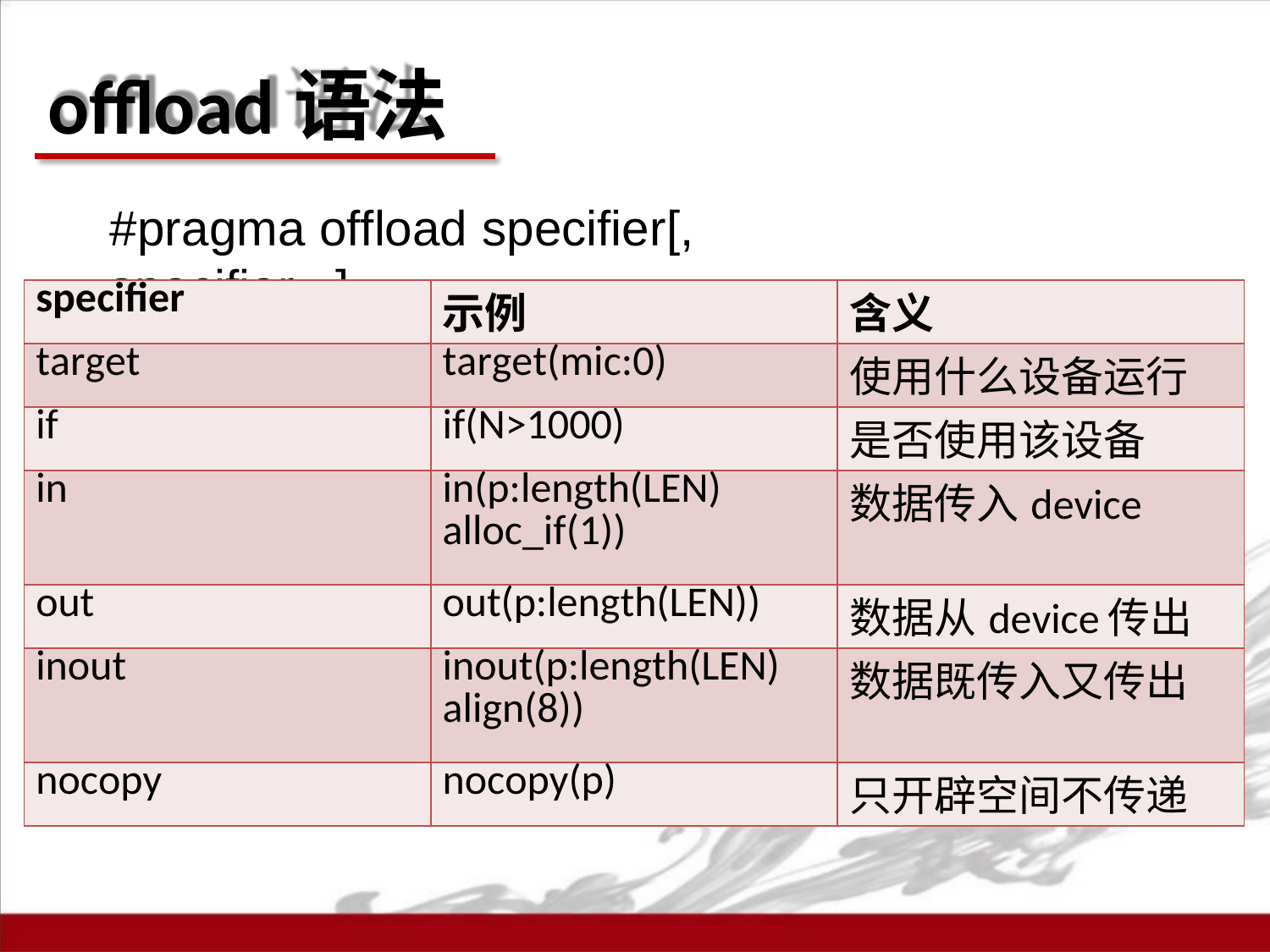

# offload语法

#pragma offload specifier[, specifier...]
| specifier | 示例 | 含义 |
| --- | --- | --- |
| target | target(mic:0) | 使用什么设备运行 |
| if | if(N>1000) | 是否使用该设备 |
| in | in(p:length(LEN) alloc\_if(1)) | 数据传入device |
| out | out(p:length(LEN)) | 数据从device传出 |
| inout | inout(p:length(LEN) align(8)) | 数据既传入又传出 |
| nocopy | nocopy(p) | 只开辟空间不传递 |

45